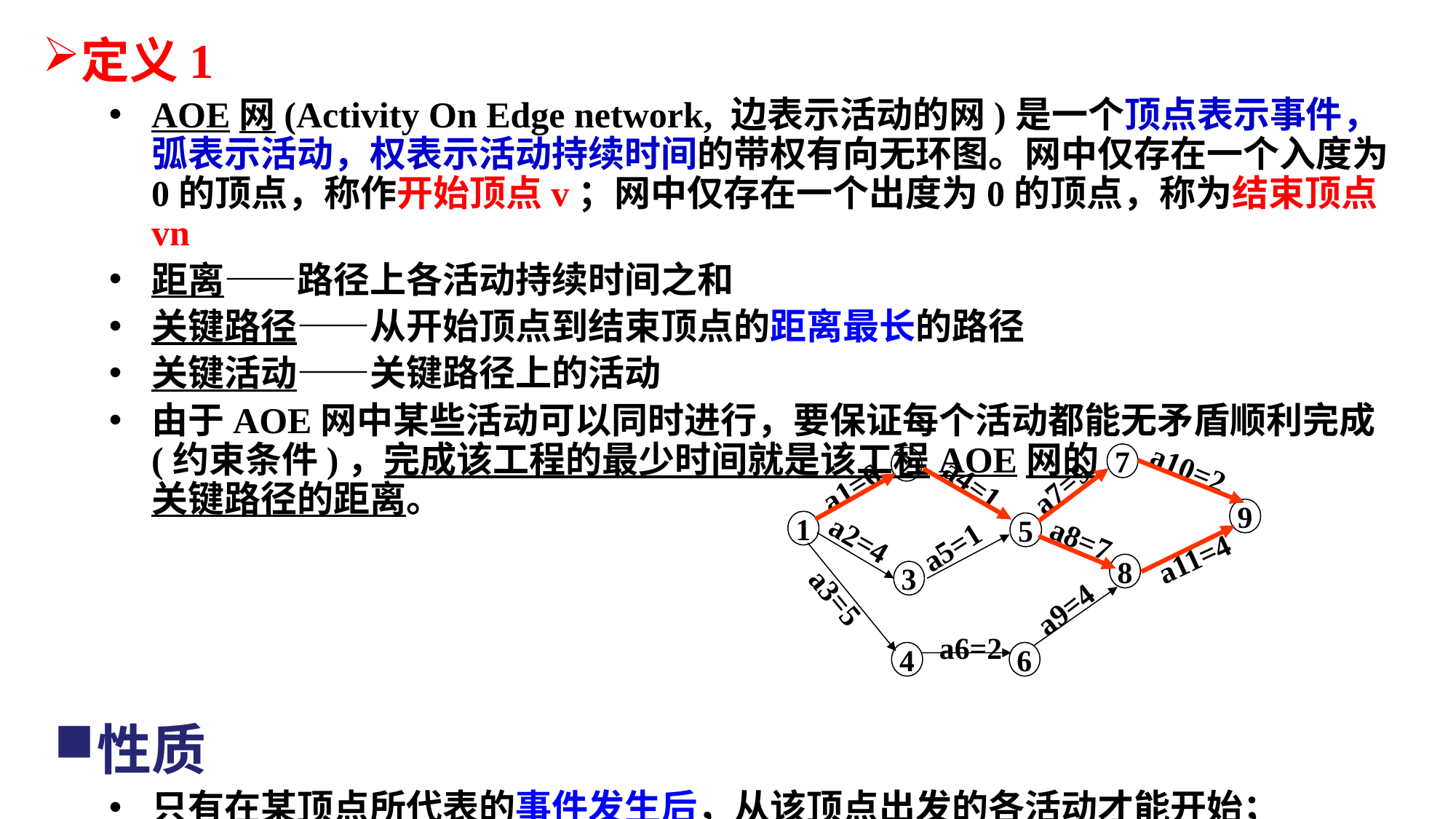

定义1
AOE网(Activity On Edge network, 边表示活动的网)是一个顶点表示事件，弧表示活动，权表示活动持续时间的带权有向无环图。网中仅存在一个入度为0的顶点，称作开始顶点v；网中仅存在一个出度为0的顶点，称为结束顶点vn
距离——路径上各活动持续时间之和
关键路径——从开始顶点到结束顶点的距离最长的路径
关键活动——关键路径上的活动
由于AOE网中某些活动可以同时进行，要保证每个活动都能无矛盾顺利完成(约束条件)，完成该工程的最少时间就是该工程AOE网的
关键路径的距离。

性质
只有在某顶点所代表的事件发生后，从该顶点出发的各活动才能开始；
只有在进入某顶点的各活动都结束，该顶点所代表的事件才能发生。
7
a10=2
2
a4=1

a1=6
a7=9
9
1
5
a2=4
a8=7
a5=1

a11=4

8
3
a3=5
a9=4

a6=2
4
6